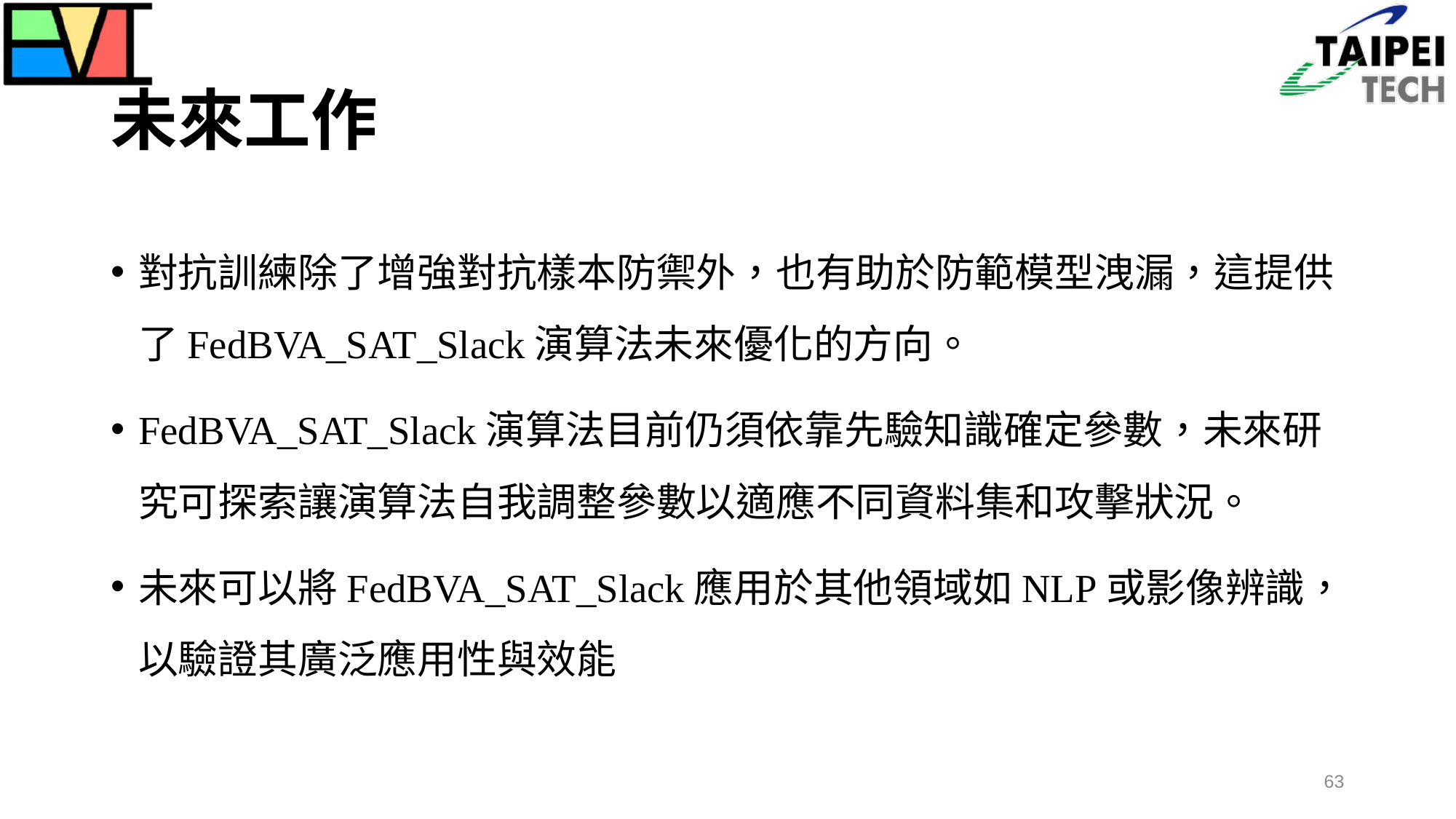

# 未來工作
對抗訓練除了增強對抗樣本防禦外，也有助於防範模型洩漏，這提供了FedBVA_SAT_Slack演算法未來優化的方向。
FedBVA_SAT_Slack演算法目前仍須依靠先驗知識確定參數，未來研究可探索讓演算法自我調整參數以適應不同資料集和攻擊狀況。
未來可以將FedBVA_SAT_Slack應用於其他領域如NLP或影像辨識，以驗證其廣泛應用性與效能
63